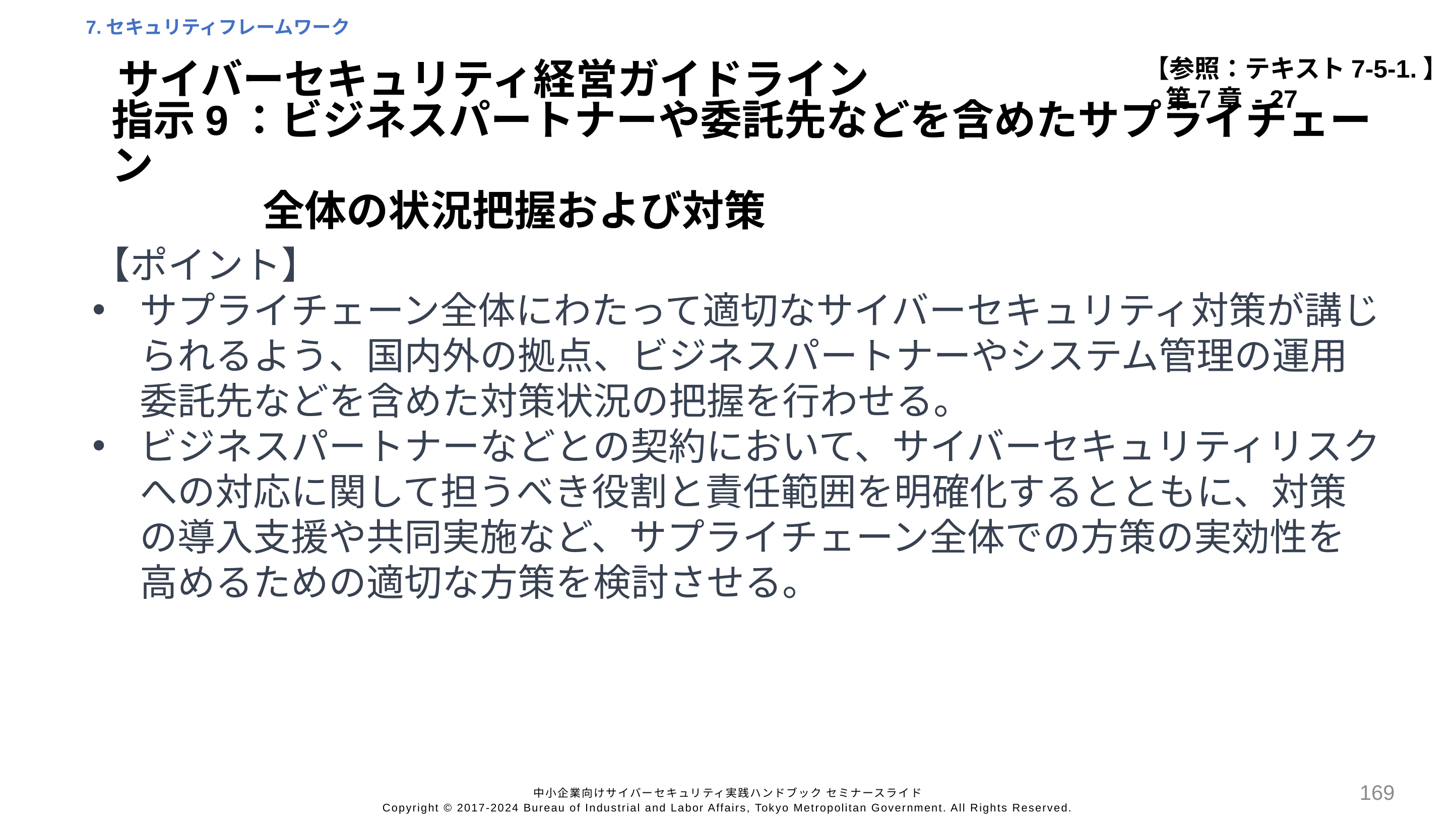

7.セキュリティフレームワーク
【参照：テキスト7-5-1.】
第7章 - 27
サイバーセキュリティ経営ガイドライン
指示9：ビジネスパートナーや委託先などを含めたサプライチェーン
		全体の状況把握および対策
【ポイント】
サプライチェーン全体にわたって適切なサイバーセキュリティ対策が講じられるよう、国内外の拠点、ビジネスパートナーやシステム管理の運用委託先などを含めた対策状況の把握を行わせる。
ビジネスパートナーなどとの契約において、サイバーセキュリティリスクへの対応に関して担うべき役割と責任範囲を明確化するとともに、対策の導入支援や共同実施など、サプライチェーン全体での方策の実効性を高めるための適切な方策を検討させる。

169